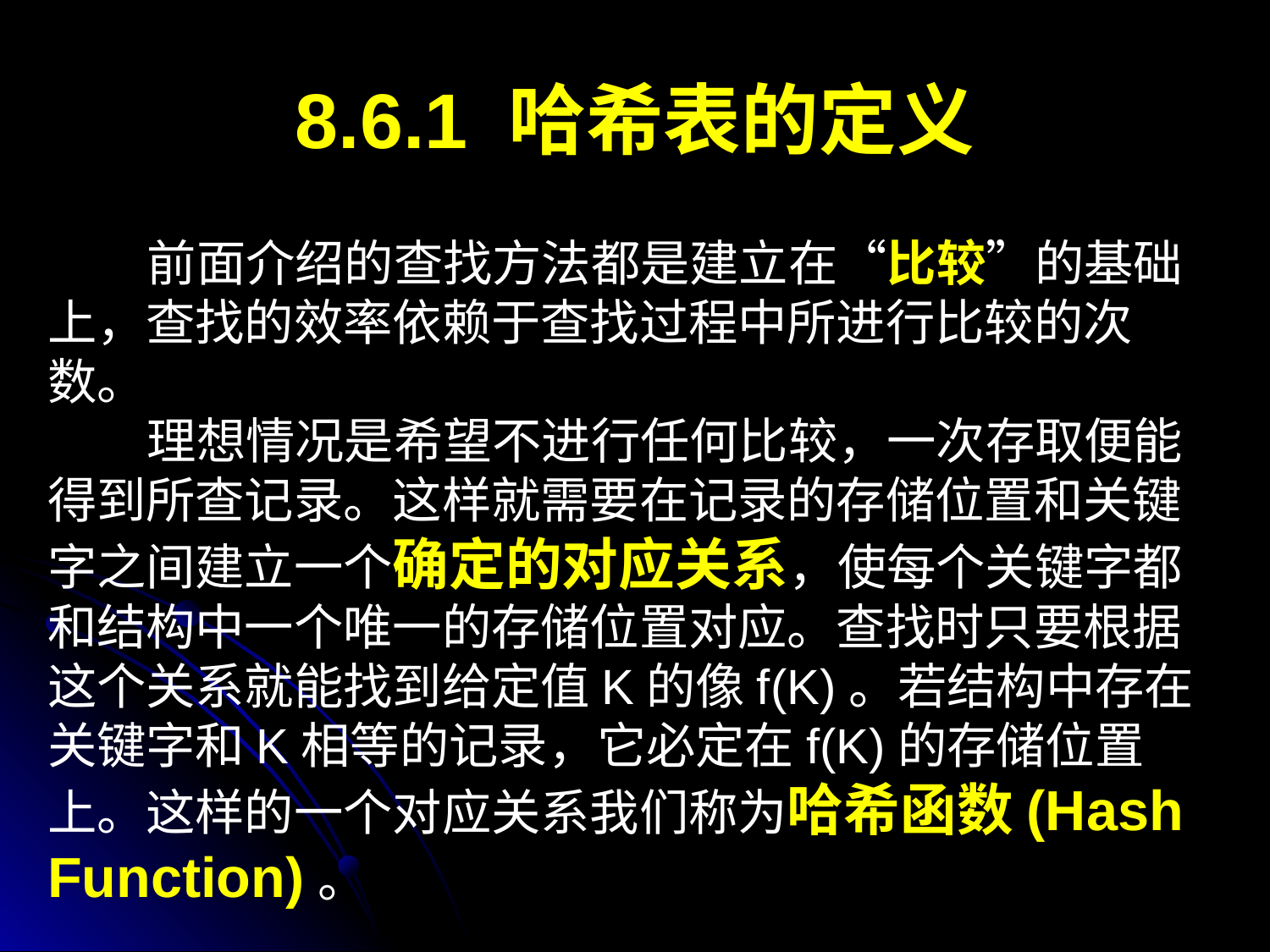

8.6.1 哈希表的定义
        前面介绍的查找方法都是建立在“比较”的基础上，查找的效率依赖于查找过程中所进行比较的次数。
        理想情况是希望不进行任何比较，一次存取便能得到所查记录。这样就需要在记录的存储位置和关键字之间建立一个确定的对应关系，使每个关键字都和结构中一个唯一的存储位置对应。查找时只要根据这个关系就能找到给定值K的像f(K)。若结构中存在关键字和K相等的记录，它必定在f(K)的存储位置上。这样的一个对应关系我们称为哈希函数(Hash Function)。